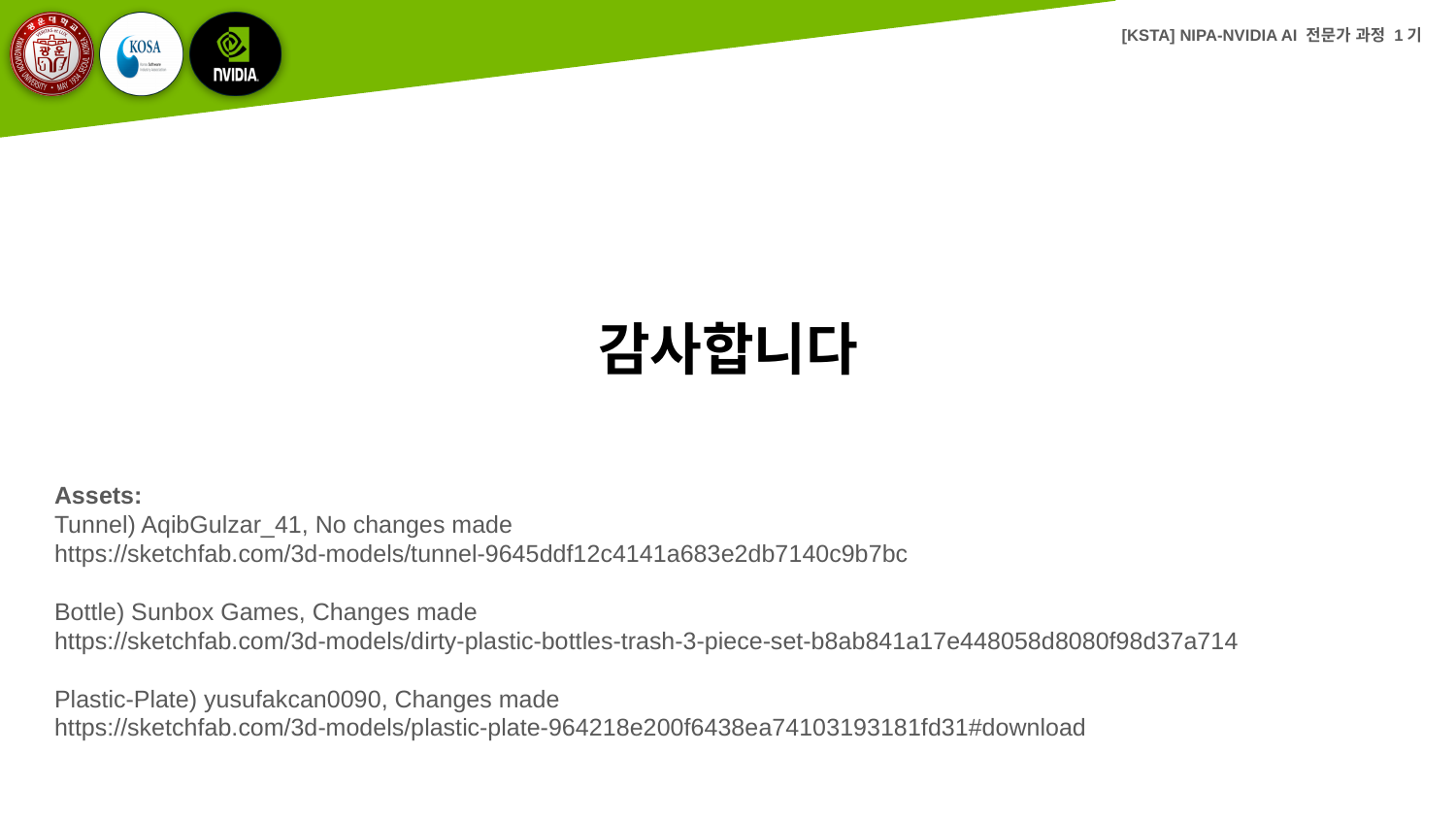

# 감사합니다
Assets:
Tunnel) AqibGulzar_41, No changes made
https://sketchfab.com/3d-models/tunnel-9645ddf12c4141a683e2db7140c9b7bc

Bottle) Sunbox Games, Changes made
https://sketchfab.com/3d-models/dirty-plastic-bottles-trash-3-piece-set-b8ab841a17e448058d8080f98d37a714

Plastic-Plate) yusufakcan0090, Changes made
https://sketchfab.com/3d-models/plastic-plate-964218e200f6438ea74103193181fd31#download